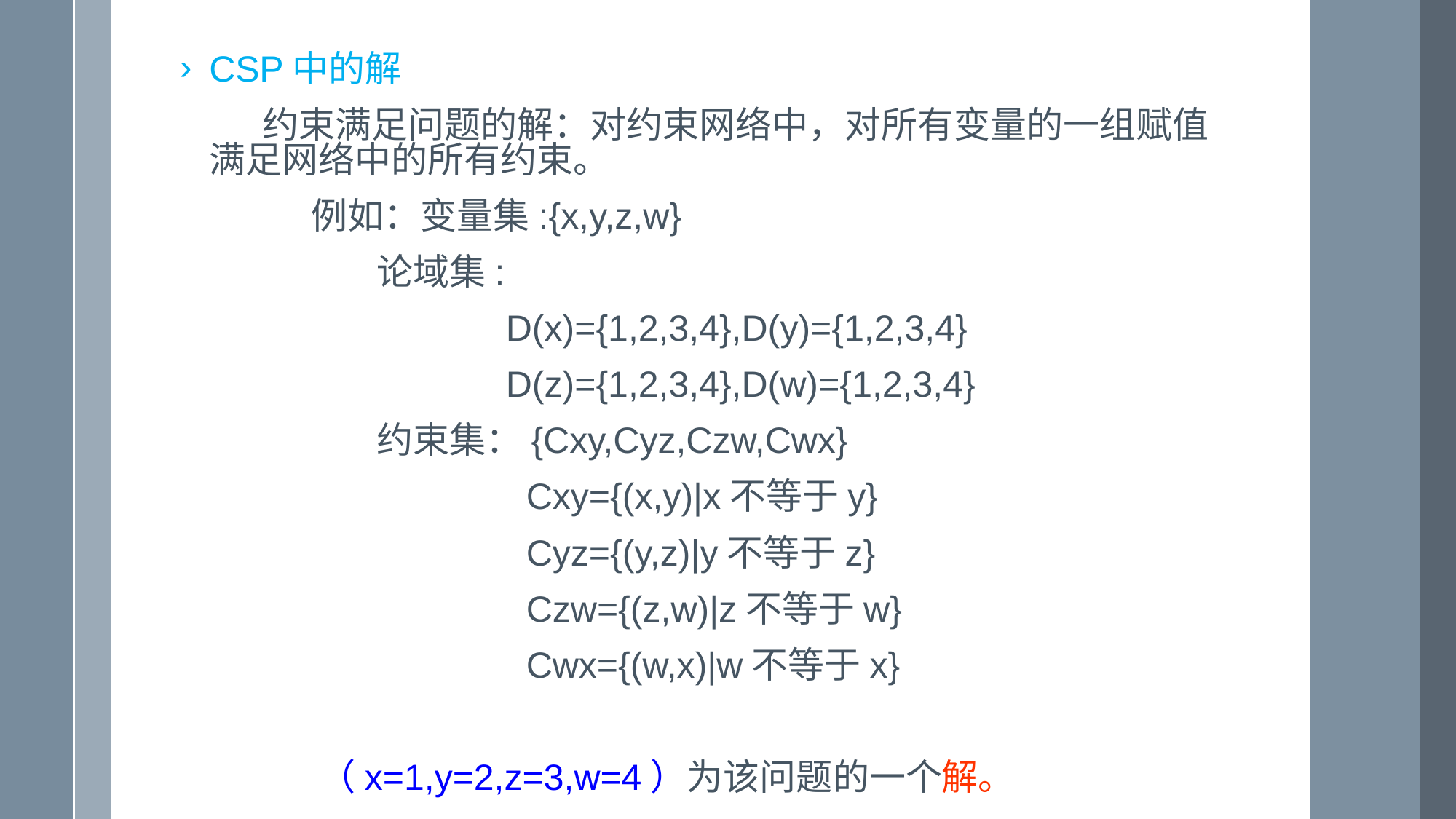

CSP中的解
         约束满足问题的解：对约束网络中，对所有变量的一组赋值满足网络中的所有约束。
               例如：变量集:{x,y,z,w}
                       论域集:
                                D(x)={1,2,3,4},D(y)={1,2,3,4}
                                D(z)={1,2,3,4},D(w)={1,2,3,4}
                       约束集：{Cxy,Cyz,Czw,Cwx}
                                  Cxy={(x,y)|x不等于y}
                                  Cyz={(y,z)|y不等于z}
                                  Czw={(z,w)|z不等于w}
                                  Cwx={(w,x)|w不等于x}

                （x=1,y=2,z=3,w=4）为该问题的一个解。